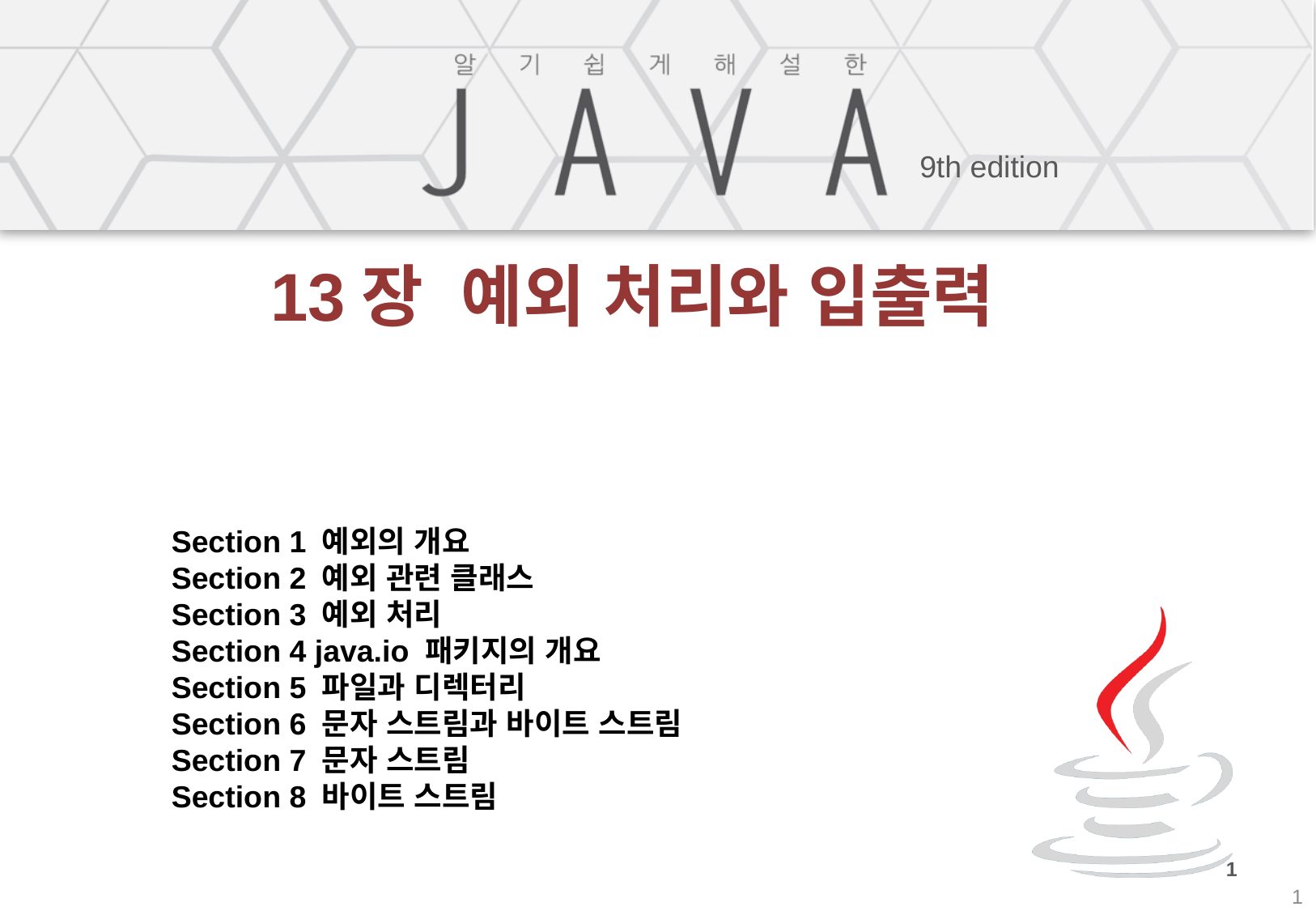

# 13장  예외 처리와 입출력

Section 1 예외의 개요
Section 2 예외 관련 클래스
Section 3 예외 처리
Section 4 java.io 패키지의 개요
Section 5 파일과 디렉터리
Section 6 문자 스트림과 바이트 스트림
Section 7 문자 스트림
Section 8 바이트 스트림
1
1